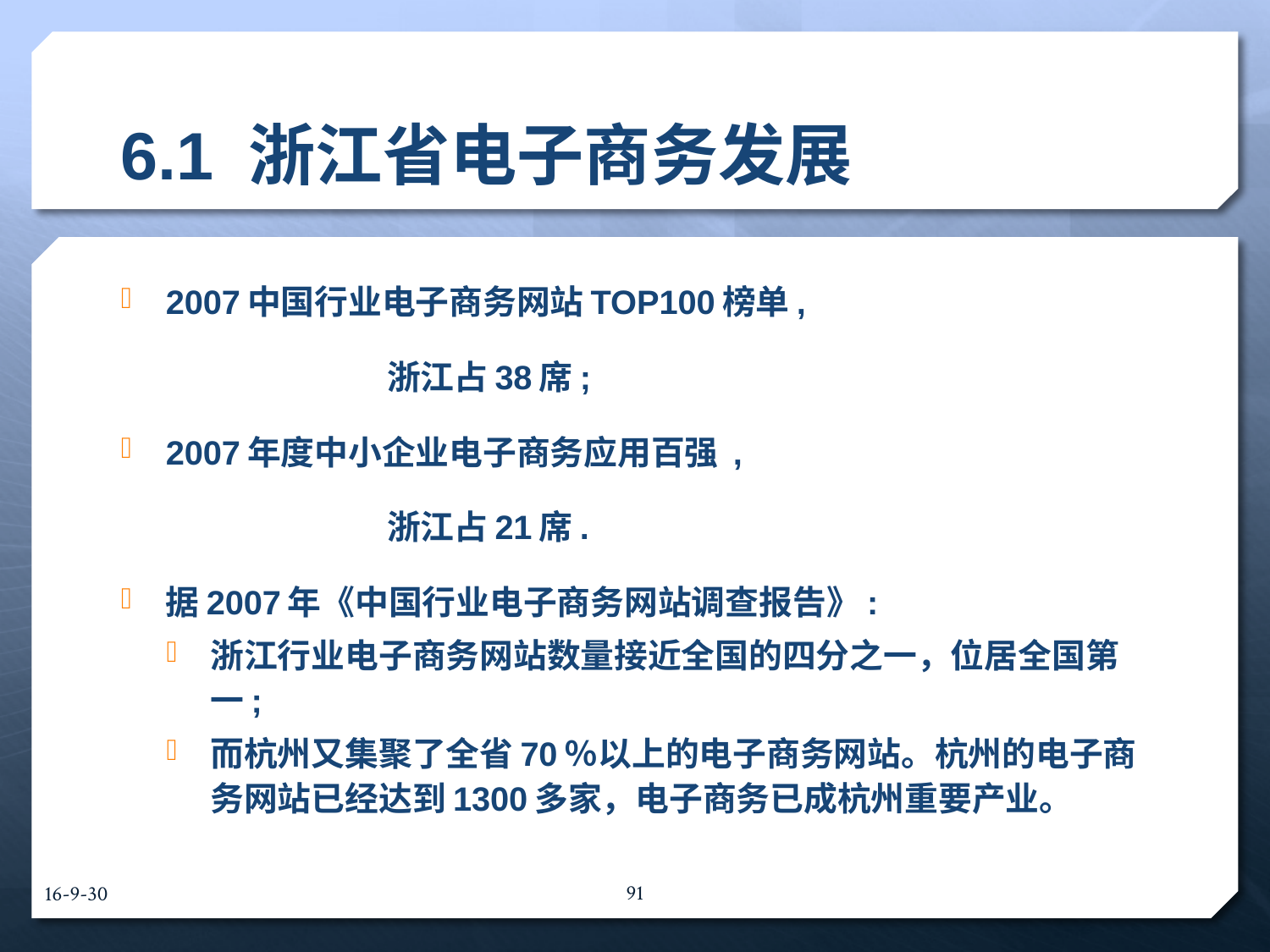

# 6.1 浙江省电子商务发展
2007中国行业电子商务网站TOP100榜单,
                                  浙江占38席;
2007年度中小企业电子商务应用百强 ,
                                  浙江占21席.
据2007年《中国行业电子商务网站调查报告》:
浙江行业电子商务网站数量接近全国的四分之一，位居全国第一;
而杭州又集聚了全省70％以上的电子商务网站。杭州的电子商务网站已经达到1300多家，电子商务已成杭州重要产业。
16-9-30
91